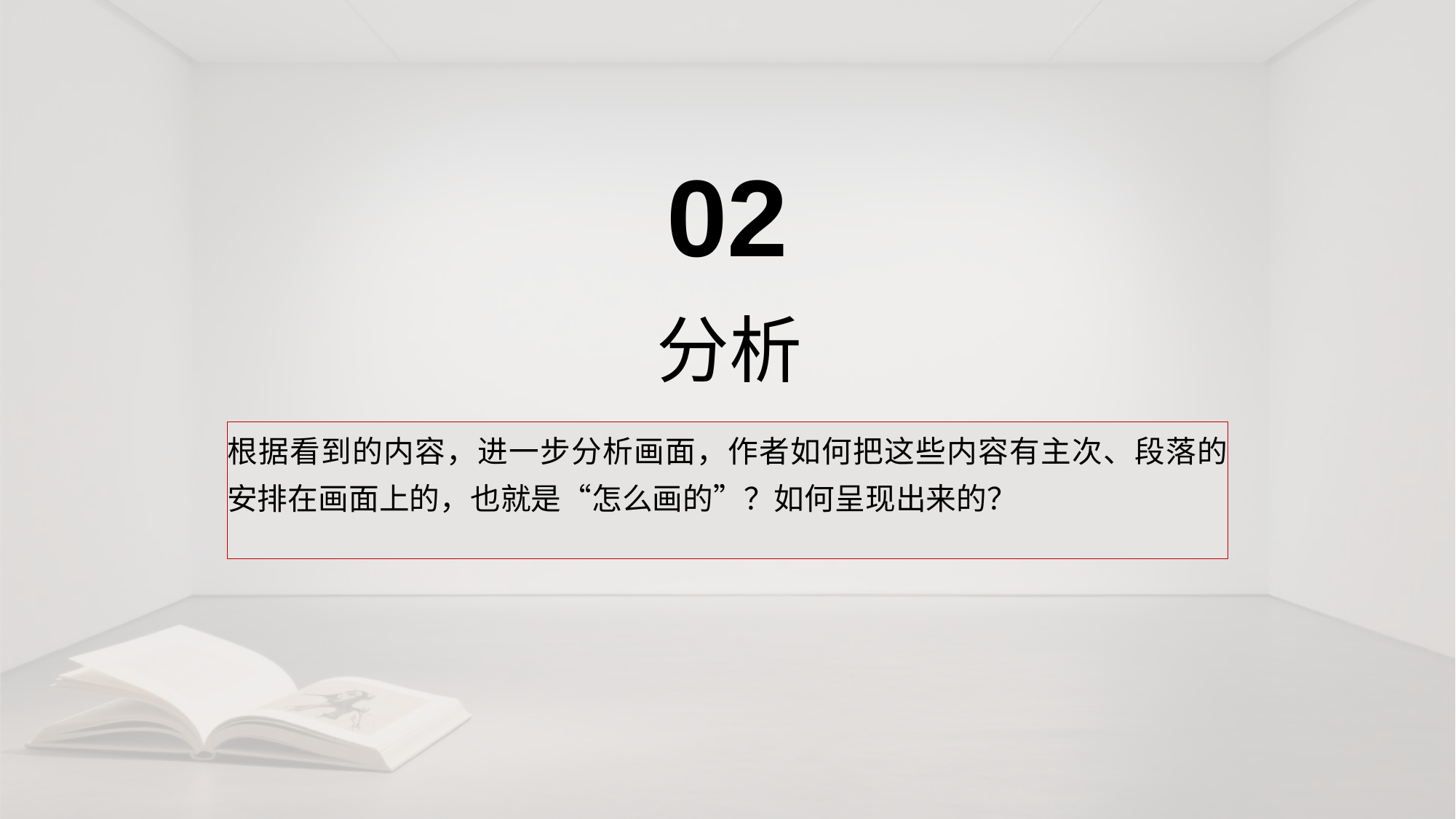

02
分析
根据看到的内容，进一步分析画面，作者如何把这些内容有主次、段落的安排在画面上的，也就是“怎么画的”？如何呈现出来的？